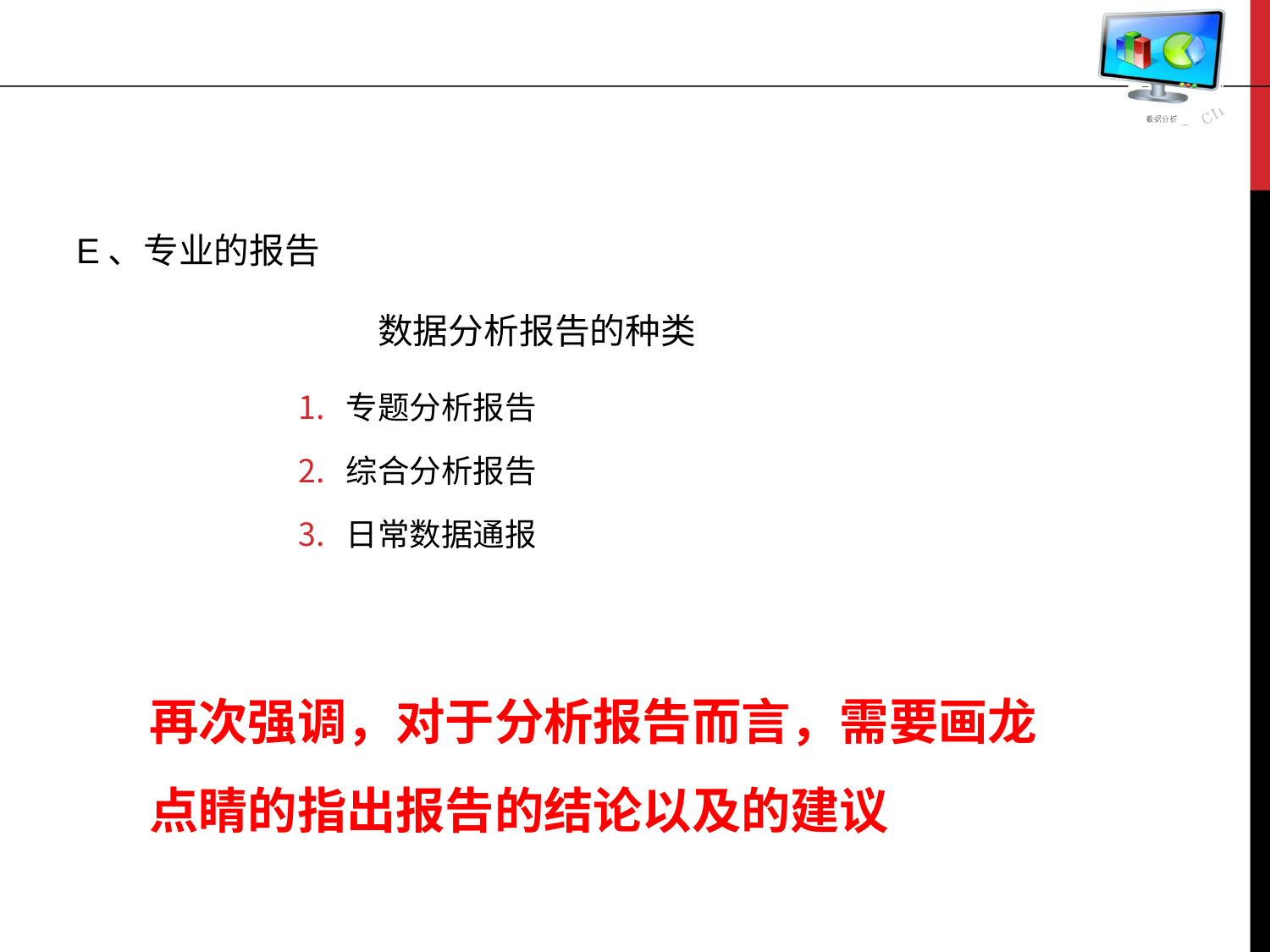

E、专业的报告
			数据分析报告的种类
专题分析报告
综合分析报告
日常数据通报

	再次强调，对于分析报告而言，需要画龙点睛的指出报告的结论以及的建议